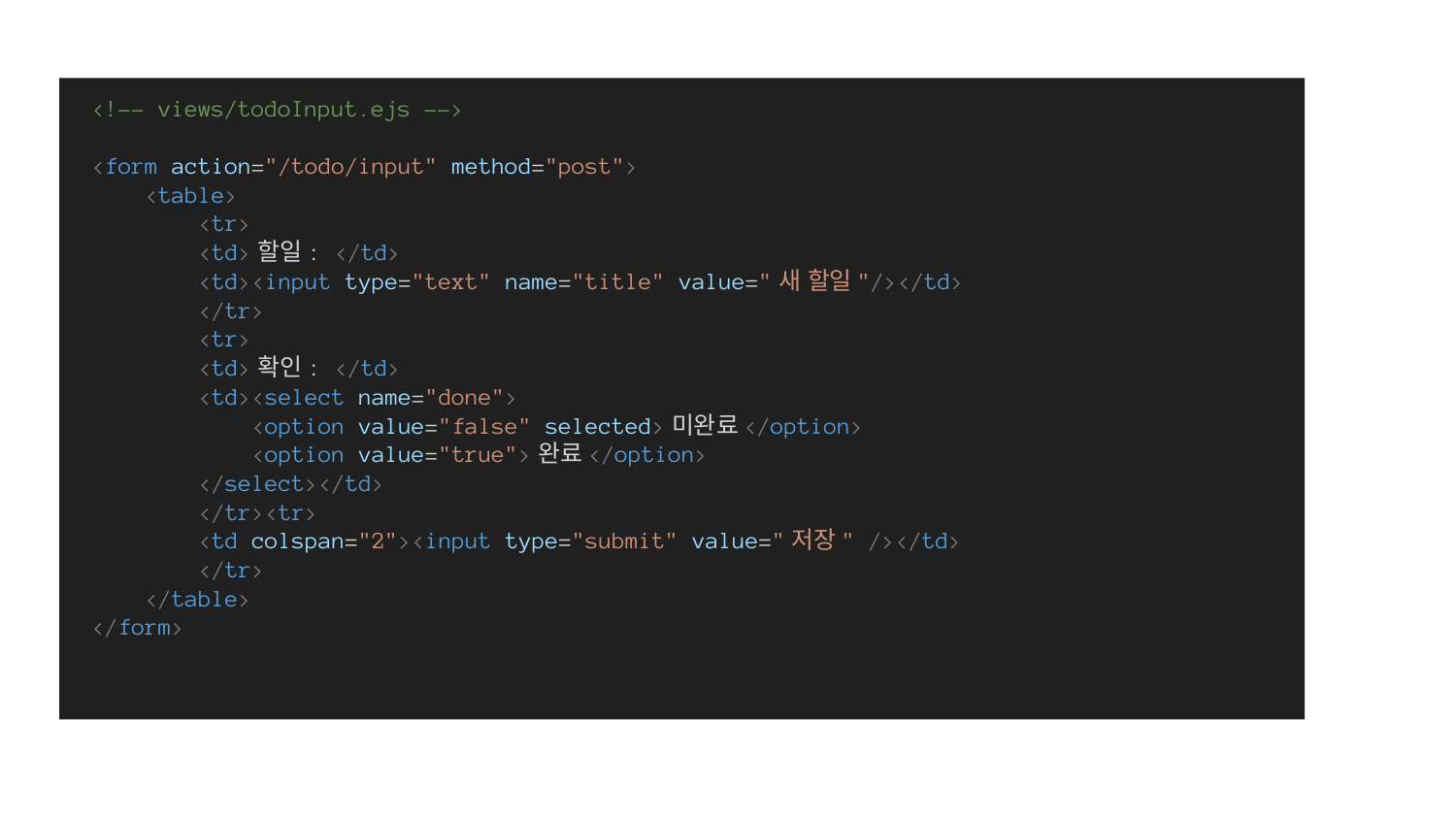

<!-- views/todoInput.ejs -->

<form action="/todo/input" method="post">
    <table>
        <tr>
        <td>할일: </td>
        <td><input type="text" name="title" value="새 할일"/></td>
        </tr>
        <tr>
        <td>확인: </td>
        <td><select name="done">
            <option value="false" selected>미완료</option>
            <option value="true">완료</option>
        </select></td>
        </tr><tr>
        <td colspan="2"><input type="submit" value="저장" /></td>
        </tr>
    </table>
</form>